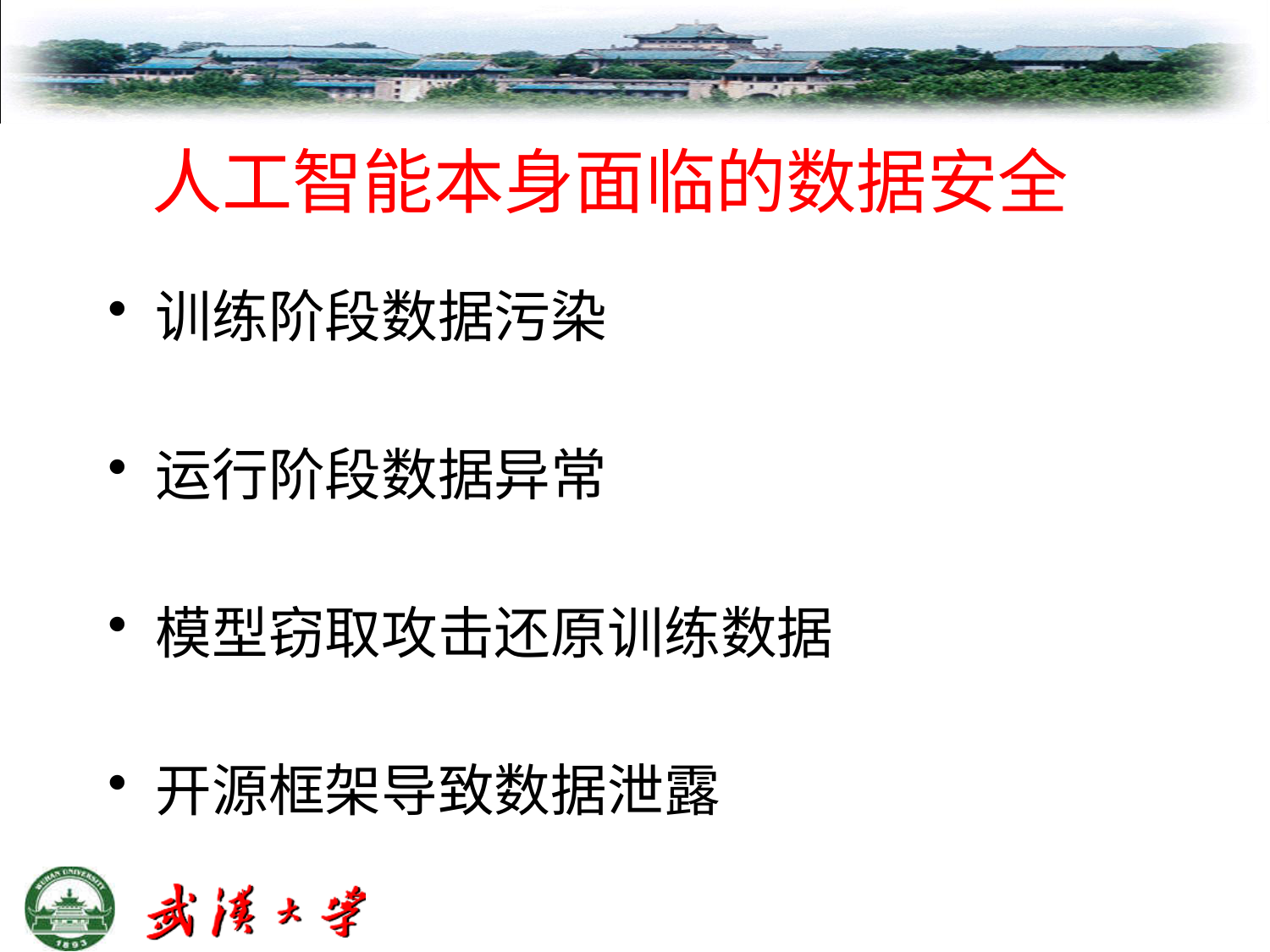

# 人工智能本身面临的数据安全
训练阶段数据污染

运行阶段数据异常

模型窃取攻击还原训练数据

开源框架导致数据泄露